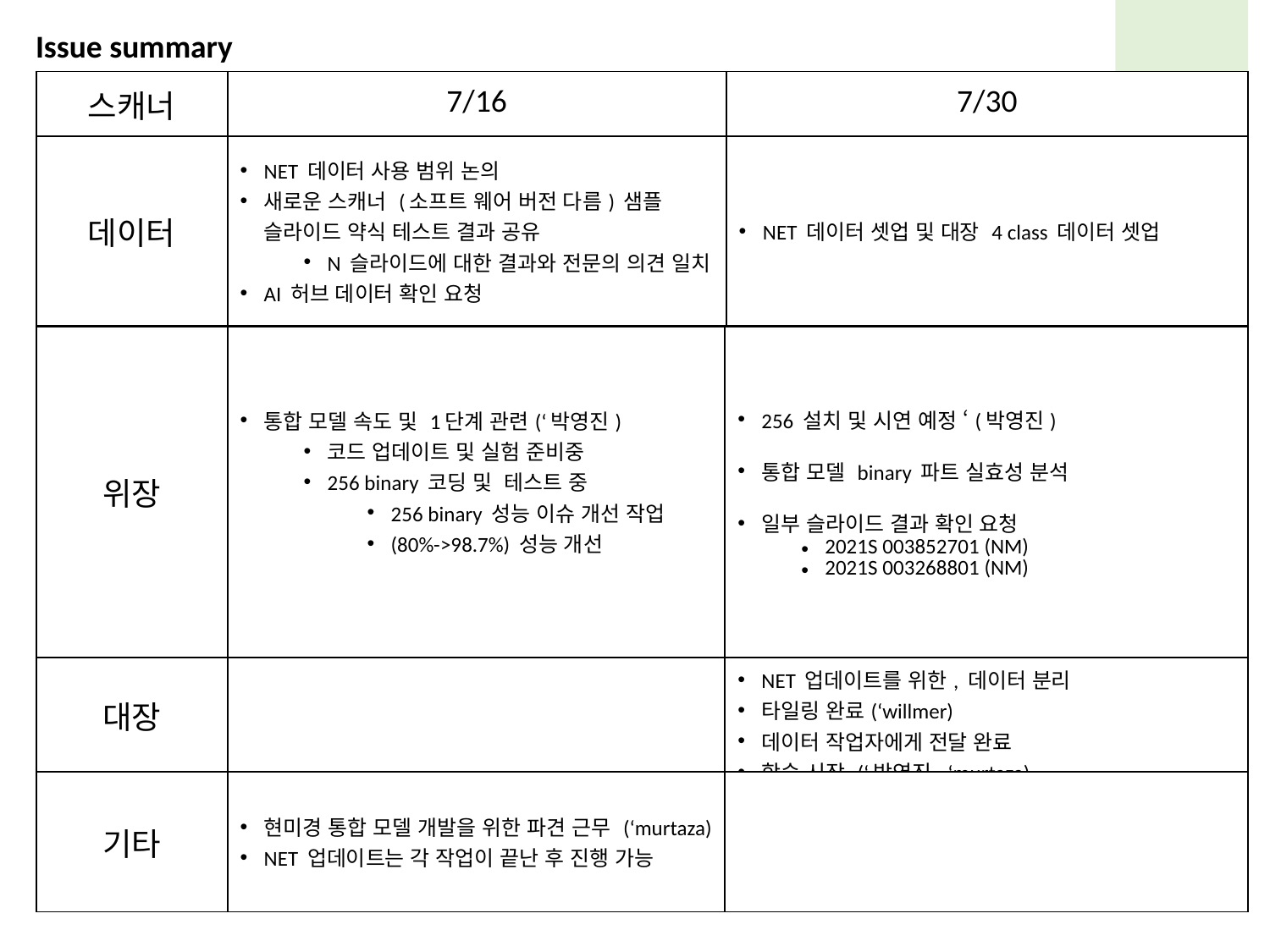

Issue summary
| 스캐너 | 7/16 | 7/30 |
| --- | --- | --- |
| 데이터 | NET 데이터 사용 범위 논의 새로운 스캐너 (소프트 웨어 버전 다름) 샘플 슬라이드 약식 테스트 결과 공유 N 슬라이드에 대한 결과와 전문의 의견 일치 AI 허브 데이터 확인 요청 | NET 데이터 셋업 및 대장 4 class 데이터 셋업 |
| 위장 | 통합 모델 속도 및 1단계 관련(‘박영진) 코드 업데이트 및 실험 준비중 256 binary 코딩 및 테스트 중 256 binary 성능 이슈 개선 작업 (80%->98.7%) 성능 개선 | 256 설치 및 시연 예정 ‘(박영진) 통합 모델 binary 파트 실효성 분석 일부 슬라이드 결과 확인 요청 2021S 003852701 (NM) 2021S 003268801 (NM) |
| --- | --- | --- |
| 대장 |  | NET 업데이트를 위한, 데이터 분리 타일링 완료(‘willmer) 데이터 작업자에게 전달 완료 학습 시작 (‘박영진, ‘murtaza) |
| 기타 | 현미경 통합 모델 개발을 위한 파견 근무 (‘murtaza) NET 업데이트는 각 작업이 끝난 후 진행 가능 |  |